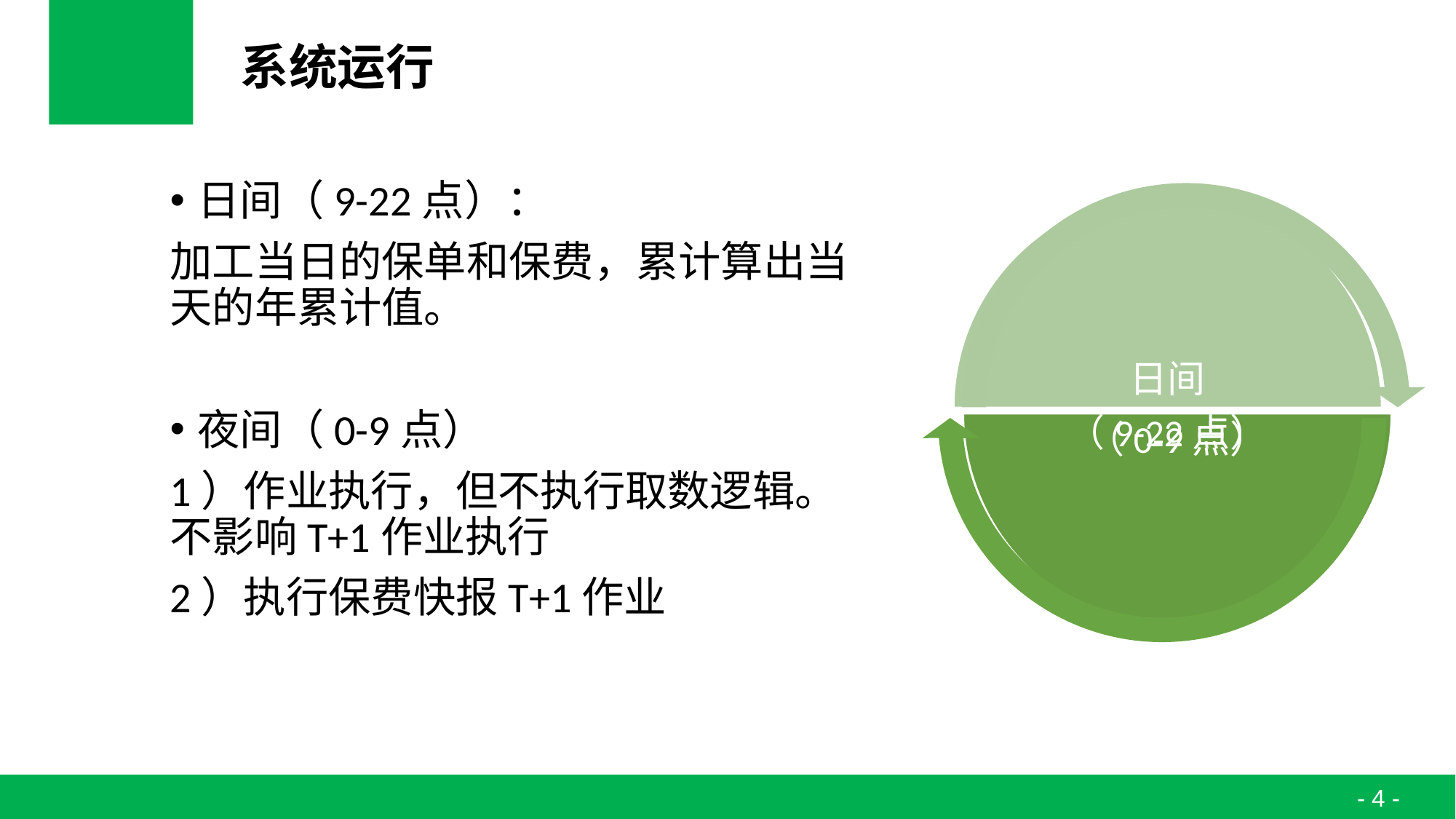

# 系统运行
夜间
（0-9点）
日间
（9-22点）
日间（9-22点）：
加工当日的保单和保费，累计算出当天的年累计值。

夜间（0-9点）
1）作业执行，但不执行取数逻辑。不影响T+1作业执行
2）执行保费快报T+1作业